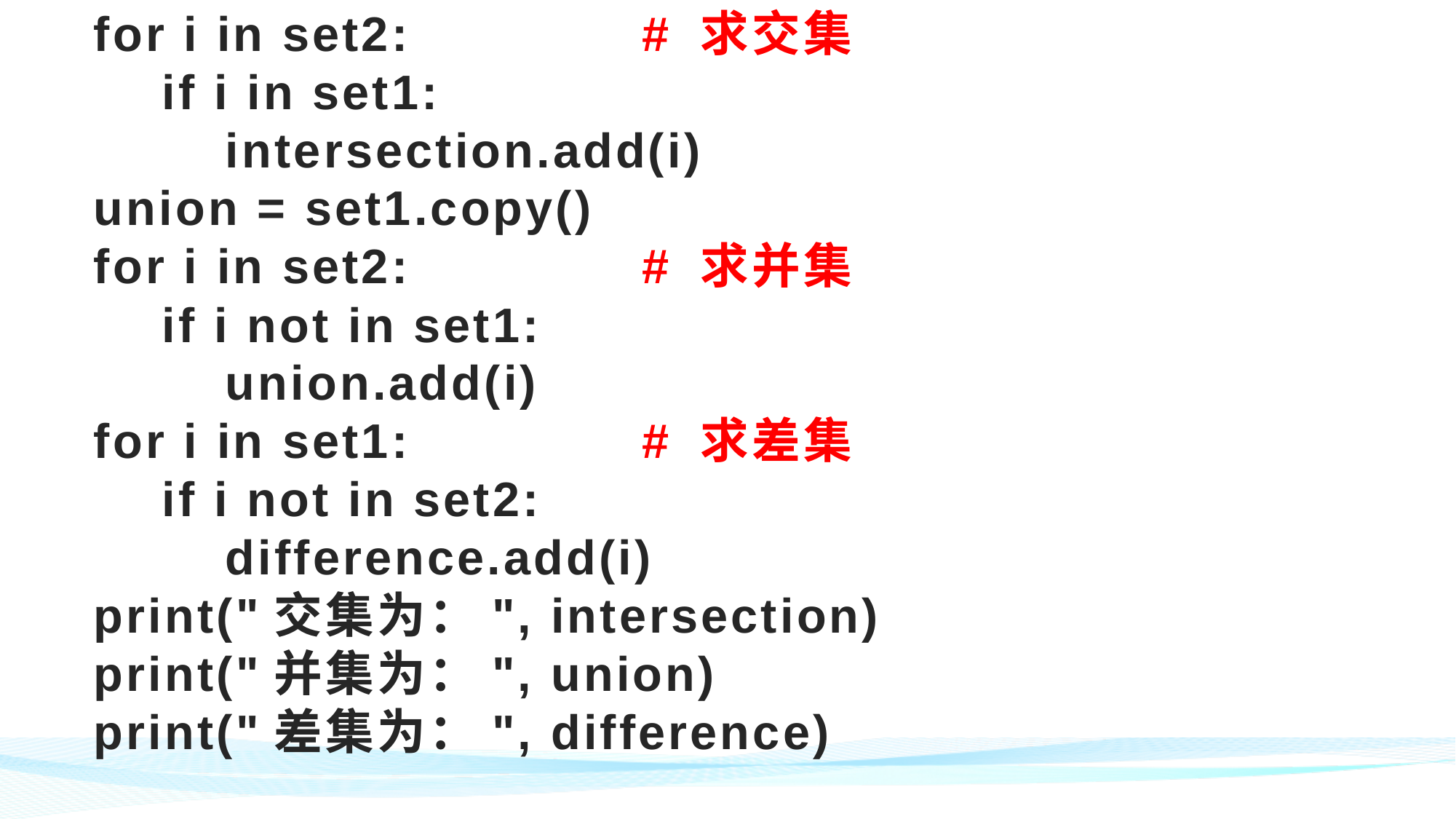

# for i in set2:              # 求交集 if i in set1: intersection.add(i) union = set1.copy() for i in set2:              # 求并集 if i not in set1: union.add(i) for i in set1:              # 求差集 if i not in set2: difference.add(i) print("交集为：", intersection) print("并集为：", union) print("差集为：", difference)
121